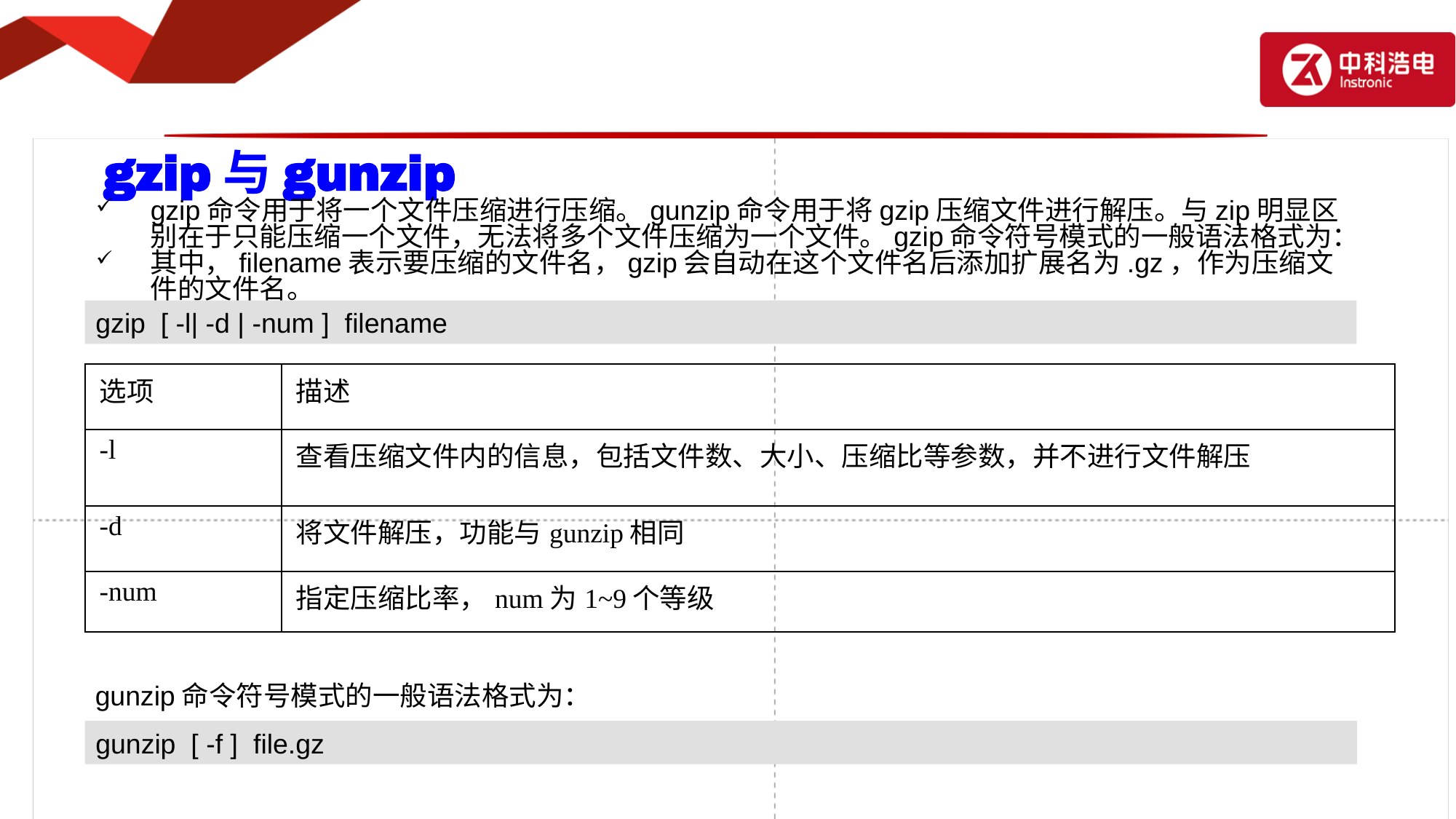

gzip与gunzip
gzip命令用于将一个文件压缩进行压缩。gunzip命令用于将gzip压缩文件进行解压。与zip明显区别在于只能压缩一个文件，无法将多个文件压缩为一个文件。gzip命令符号模式的一般语法格式为：
其中，filename表示要压缩的文件名，gzip会自动在这个文件名后添加扩展名为.gz，作为压缩文件的文件名。
gzip  [ -l| -d | -num ]  filename
| 选项 | 描述 |
| --- | --- |
| -l | 查看压缩文件内的信息，包括文件数、大小、压缩比等参数，并不进行文件解压 |
| -d | 将文件解压，功能与gunzip相同 |
| -num | 指定压缩比率，num为1~9个等级 |
gunzip命令符号模式的一般语法格式为：
gunzip  [ -f ]  file.gz